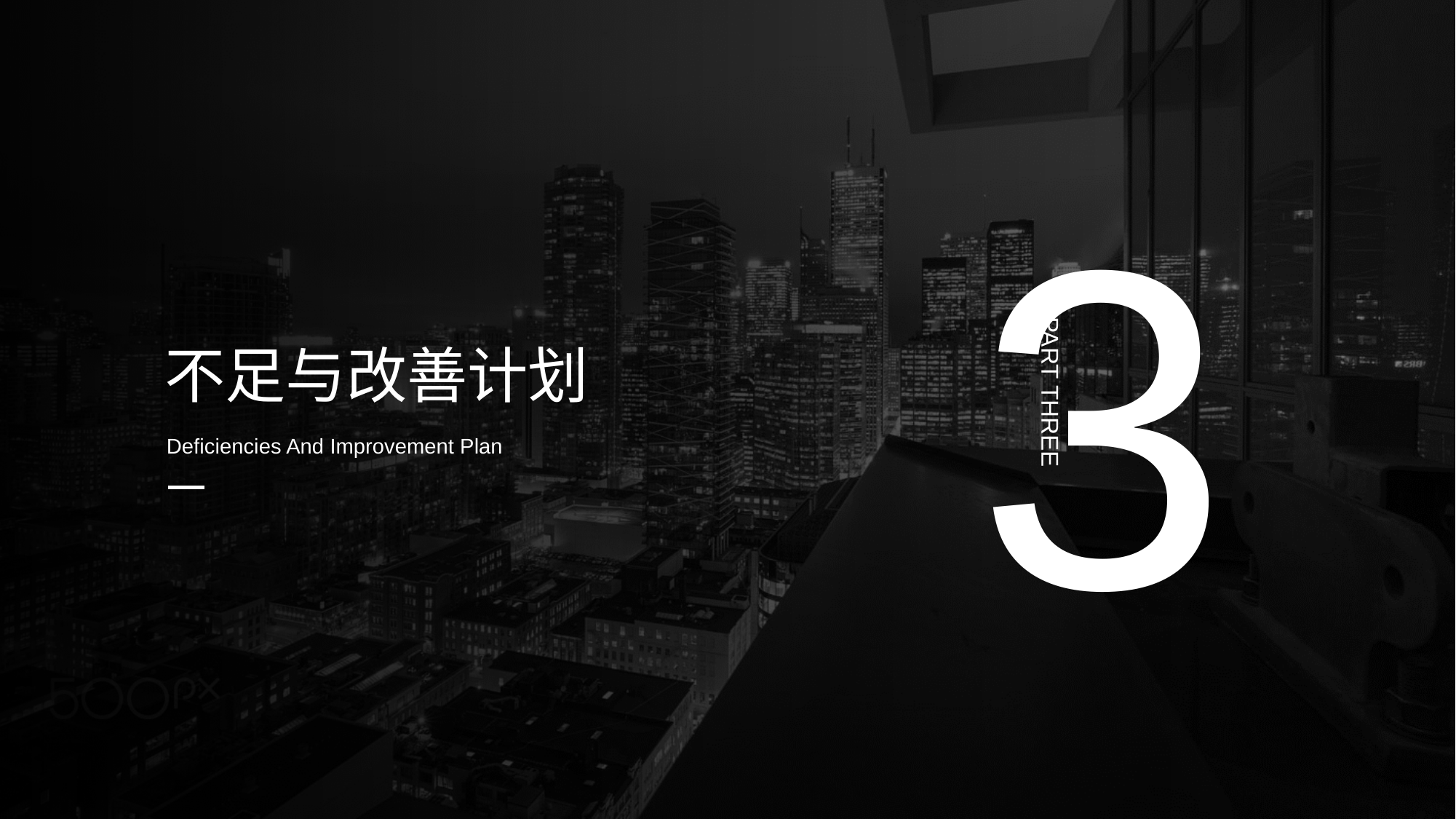

3
不足与改善计划
PART THREE
Deficiencies And Improvement Plan